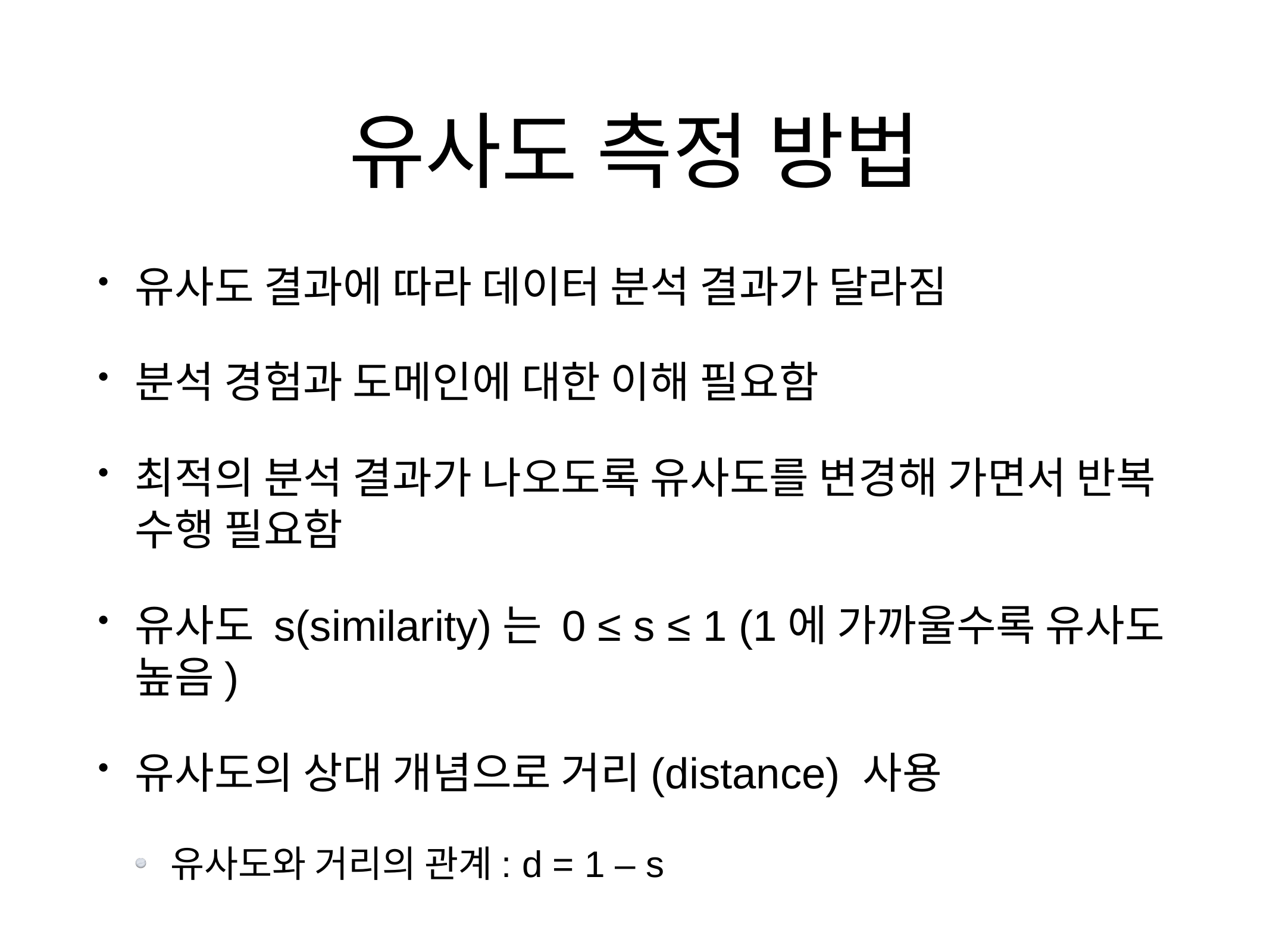

# 유사도 측정 방법
유사도 결과에 따라 데이터 분석 결과가 달라짐
분석 경험과 도메인에 대한 이해 필요함
최적의 분석 결과가 나오도록 유사도를 변경해 가면서 반복 수행 필요함
유사도 s(similarity)는 0 ≤ s ≤ 1 (1에 가까울수록 유사도 높음)
유사도의 상대 개념으로 거리(distance) 사용
유사도와 거리의 관계: d = 1 – s
153